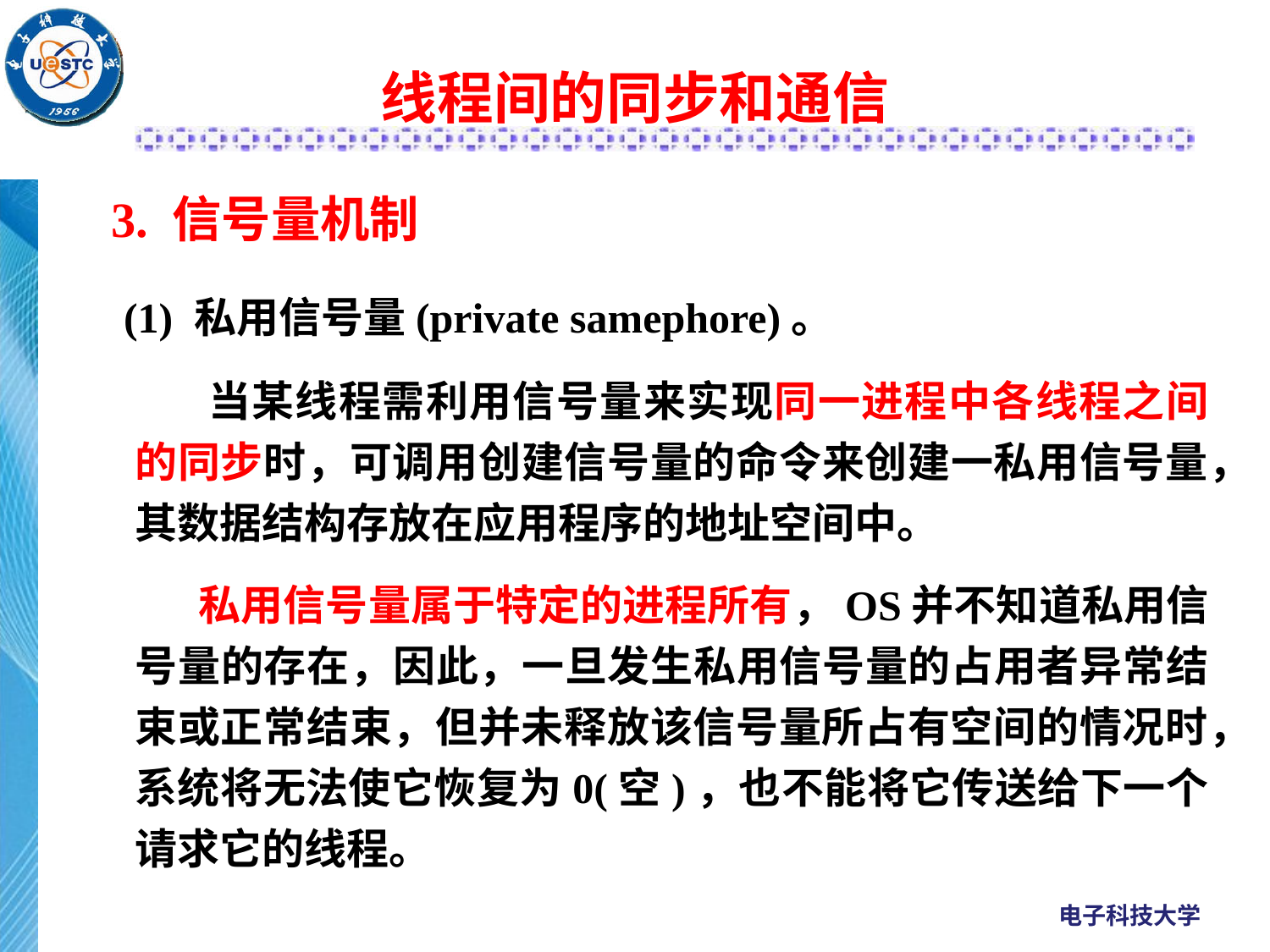

# 线程间的同步和通信
3. 信号量机制
 (1) 私用信号量(private samephore)。
        当某线程需利用信号量来实现同一进程中各线程之间的同步时，可调用创建信号量的命令来创建一私用信号量，其数据结构存放在应用程序的地址空间中。
        私用信号量属于特定的进程所有，OS并不知道私用信号量的存在，因此，一旦发生私用信号量的占用者异常结束或正常结束，但并未释放该信号量所占有空间的情况时，系统将无法使它恢复为0(空)，也不能将它传送给下一个请求它的线程。